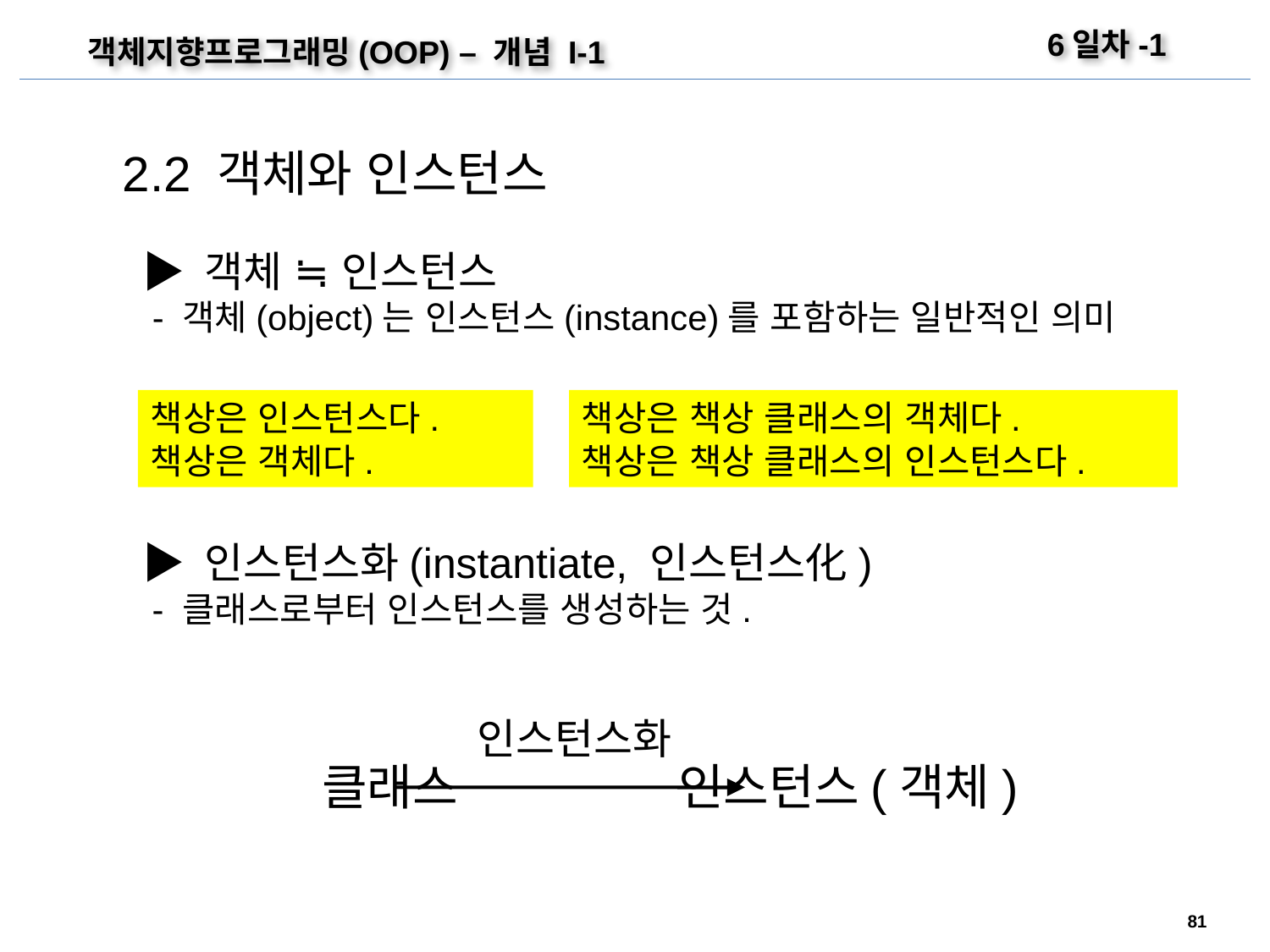

6일차-1
객체지향프로그래밍(OOP) – 개념 I-1
2.2 객체와 인스턴스
▶ 객체 ≒ 인스턴스
 - 객체(object)는 인스턴스(instance)를 포함하는 일반적인 의미
책상은 인스턴스다.
책상은 객체다.
책상은 책상 클래스의 객체다.
책상은 책상 클래스의 인스턴스다.
▶ 인스턴스화(instantiate, 인스턴스化)
 - 클래스로부터 인스턴스를 생성하는 것.
인스턴스화
클래스                인스턴스(객체)